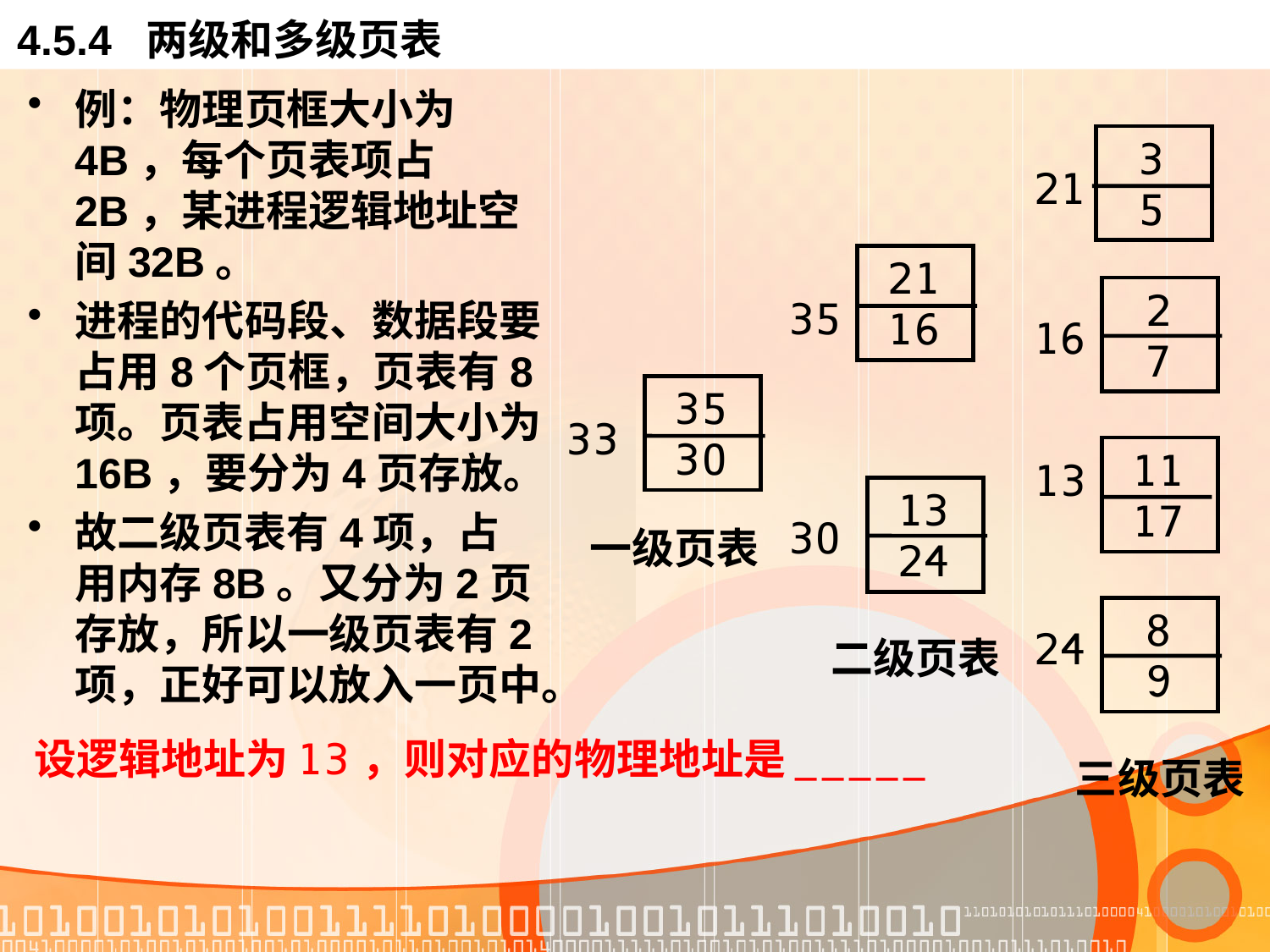

# 4.5.4  两级和多级页表
例：物理页框大小为4B，每个页表项占2B，某进程逻辑地址空间32B。
进程的代码段、数据段要占用8个页框，页表有8项。页表占用空间大小为16B，要分为4页存放。
故二级页表有4项，占用内存8B。又分为2页存放，所以一级页表有2项，正好可以放入一页中。
3
5
21

21
16
2
7
35

16

35
30
33

11
17
13

13
24

30
一级页表

8
9
24
二级页表

设逻辑地址为13，则对应的物理地址是_____
三级页表